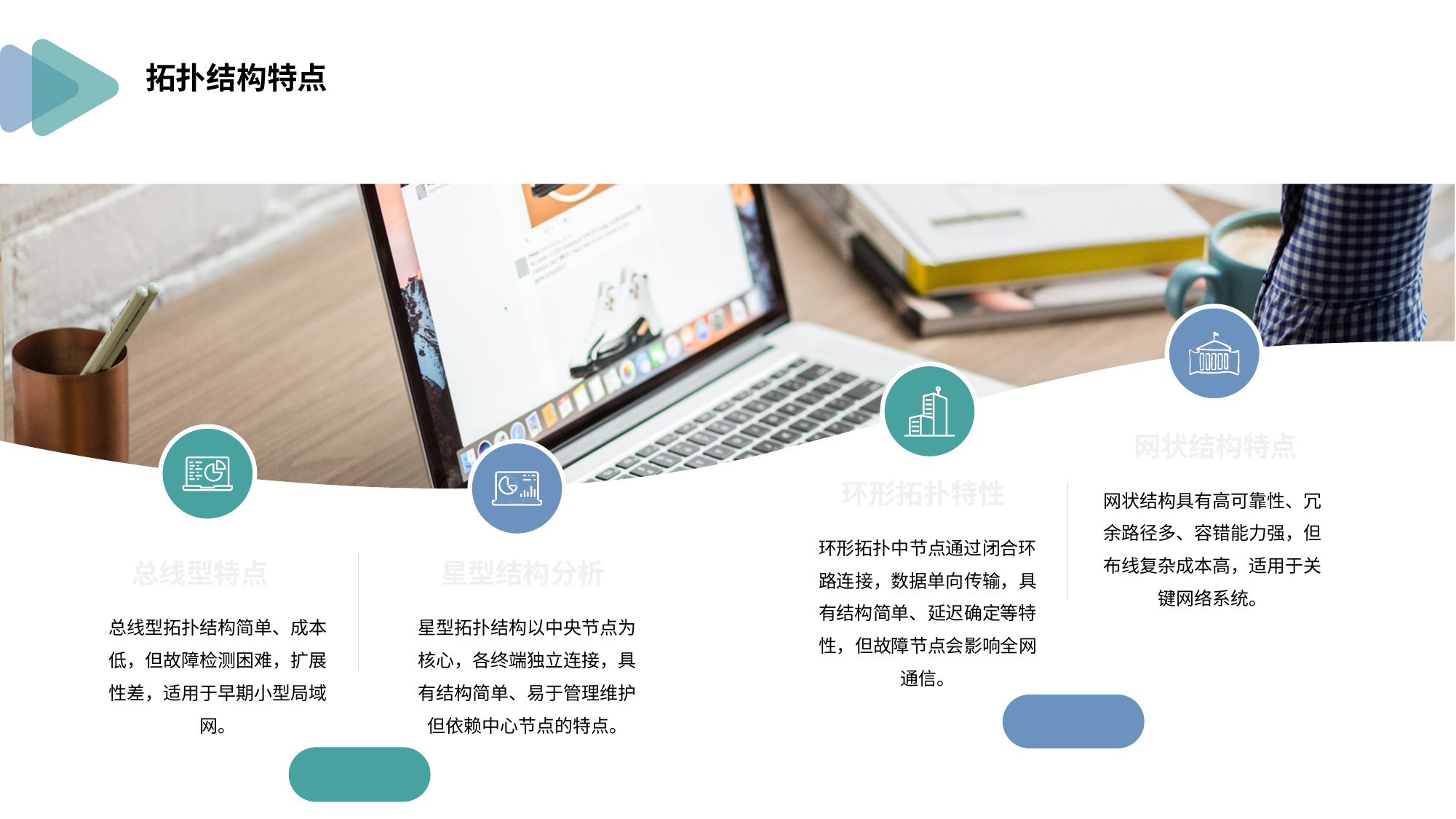

拓扑结构特点

网状结构特点
网状结构具有高可靠性、冗余路径多、容错能力强，但布线复杂成本高，适用于关键网络系统。

环形拓扑特性
环形拓扑中节点通过闭合环路连接，数据单向传输，具有结构简单、延迟确定等特性，但故障节点会影响全网通信。

总线型特点
总线型拓扑结构简单、成本低，但故障检测困难，扩展性差，适用于早期小型局域网。

星型结构分析
星型拓扑结构以中央节点为核心，各终端独立连接，具有结构简单、易于管理维护但依赖中心节点的特点。